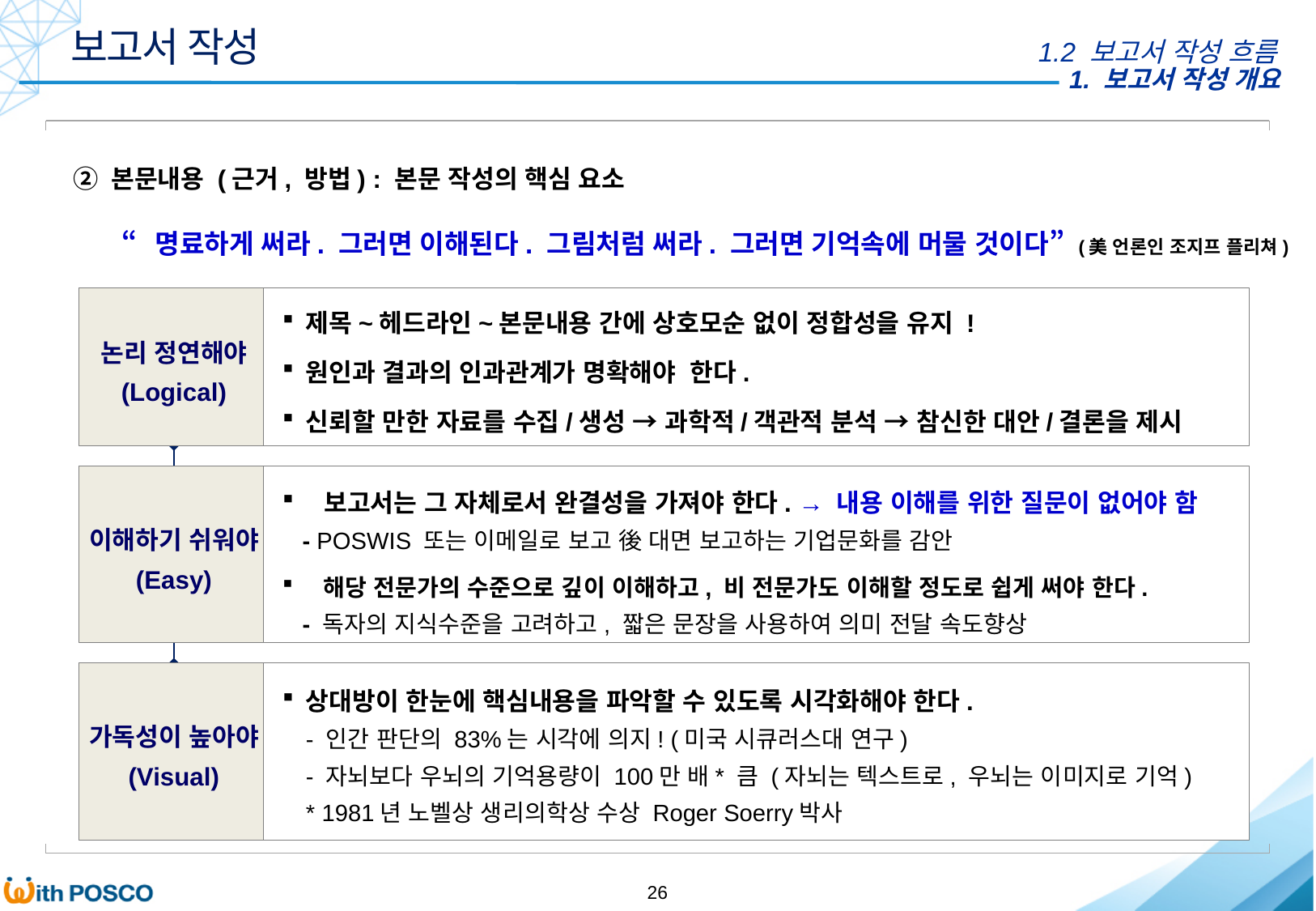

보고서 작성
1.2 보고서 작성 흐름
② 본문내용 (근거, 방법) : 본문 작성의 핵심 요소
“명료하게 써라. 그러면 이해된다. 그림처럼 써라. 그러면 기억속에 머물 것이다” (美 언론인 조지프 플리쳐)
논리 정연해야
(Logical)
제목~헤드라인~본문내용 간에 상호모순 없이 정합성을 유지 !
원인과 결과의 인과관계가 명확해야  한다.
신뢰할 만한 자료를 수집/생성 → 과학적/객관적 분석 → 참신한 대안/결론을 제시
이해하기 쉬워야
(Easy)
 보고서는 그 자체로서 완결성을 가져야 한다. → 내용 이해를 위한 질문이 없어야 함
   - POSWIS 또는 이메일로 보고 後 대면 보고하는 기업문화를 감안
 해당 전문가의 수준으로 깊이 이해하고, 비 전문가도 이해할 정도로 쉽게 써야 한다.
   - 독자의 지식수준을 고려하고, 짧은 문장을 사용하여 의미 전달 속도향상
가독성이 높아야
(Visual)
상대방이 한눈에 핵심내용을 파악할 수 있도록 시각화해야 한다.
- 인간 판단의 83%는 시각에 의지! (미국 시큐러스대 연구)
- 자뇌보다 우뇌의 기억용량이 100만 배* 큼 (자뇌는 텍스트로, 우뇌는 이미지로 기억)
* 1981년 노벨상 생리의학상 수상 Roger Soerry박사